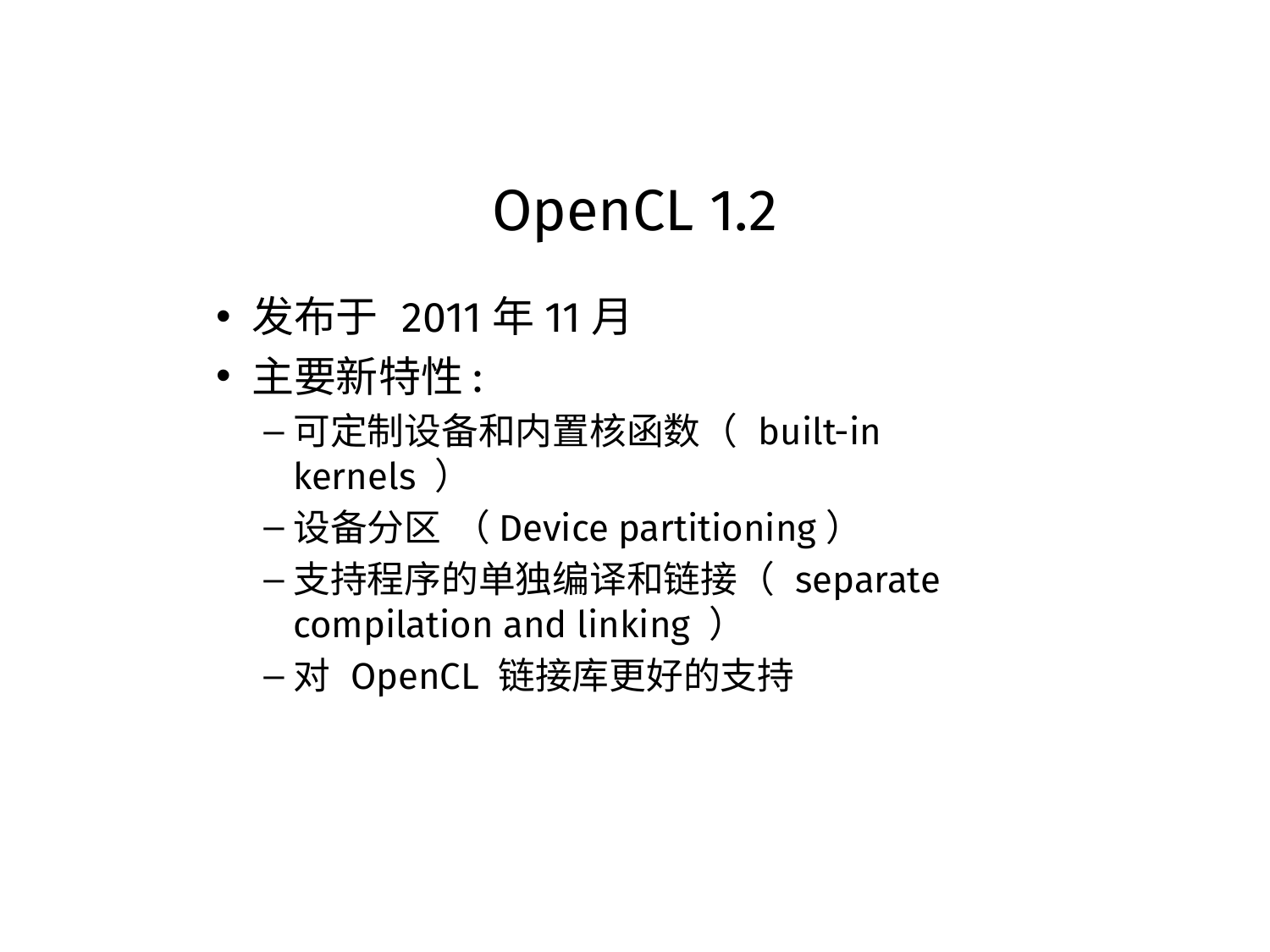

OpenCL 1.2
发布于 2011年11月
主要新特性:
可定制设备和内置核函数（ built-in kernels ）
设备分区 （Device partitioning）
支持程序的单独编译和链接（ separate compilation and linking ）
对 OpenCL 链接库更好的支持